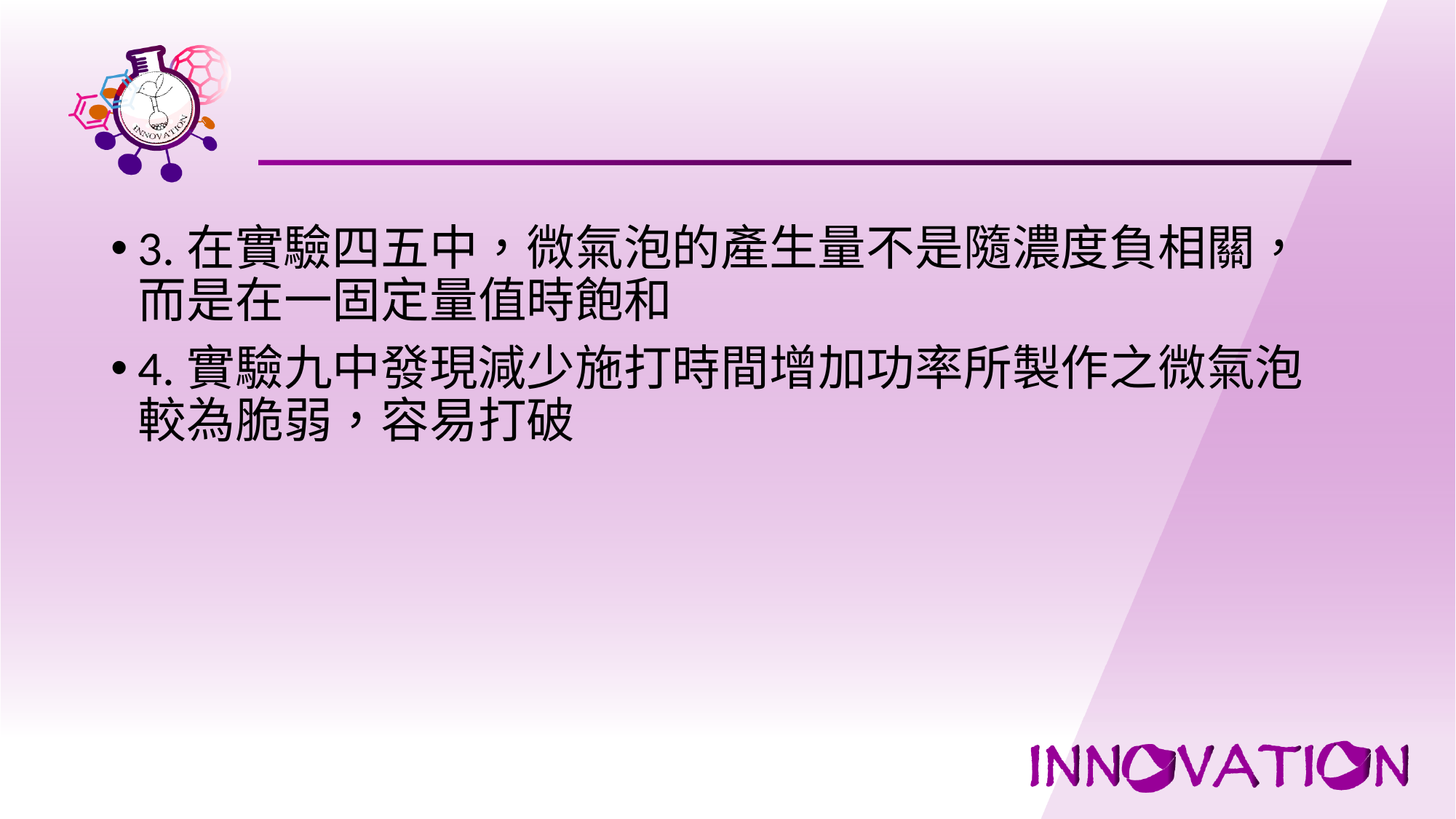

#
3.在實驗四五中，微氣泡的產生量不是隨濃度負相關，而是在一固定量值時飽和
4.實驗九中發現減少施打時間增加功率所製作之微氣泡較為脆弱，容易打破